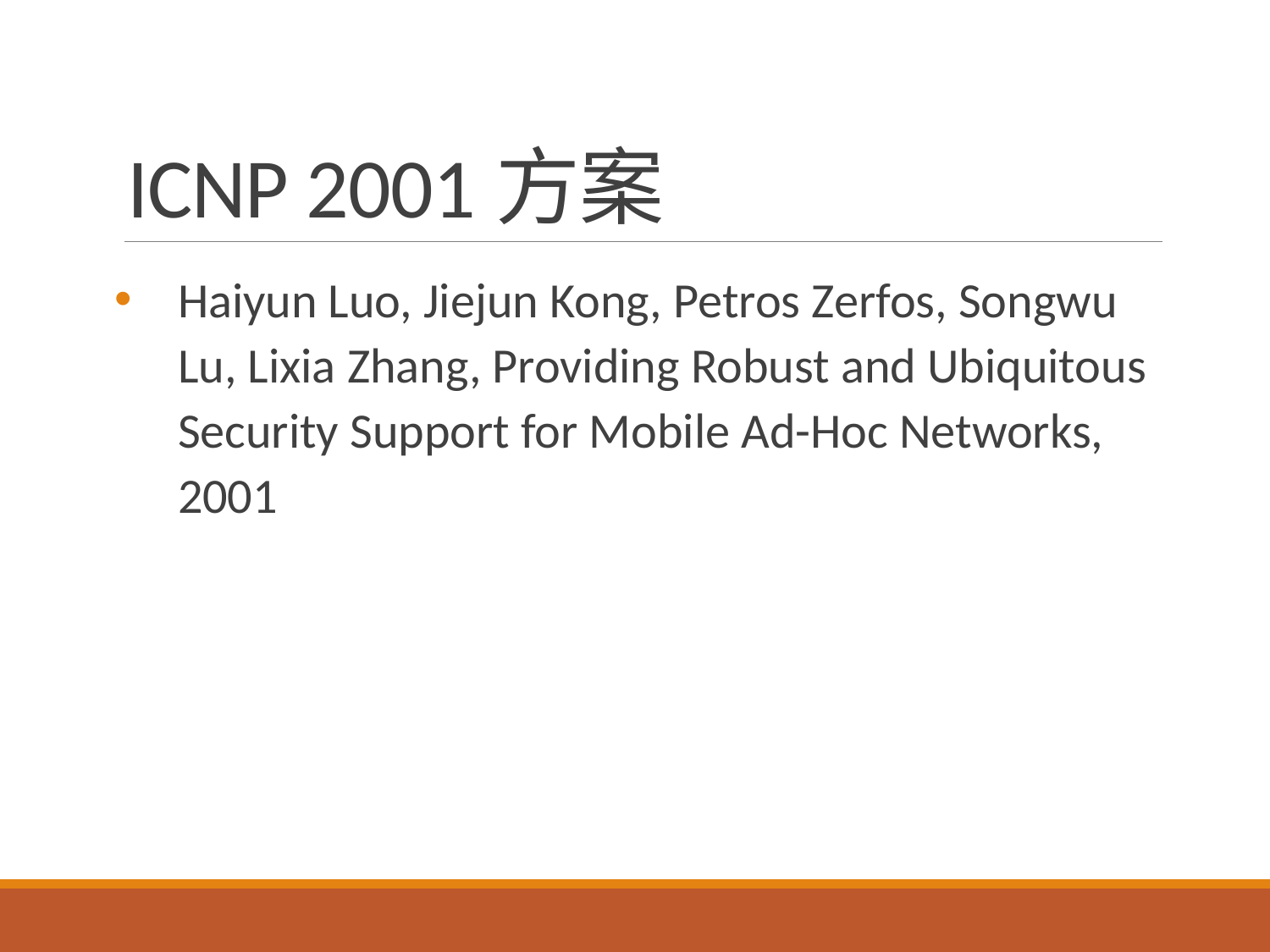

# ICNP 2001方案
Haiyun Luo, Jiejun Kong, Petros Zerfos, Songwu Lu, Lixia Zhang, Providing Robust and Ubiquitous Security Support for Mobile Ad-Hoc Networks, 2001

23